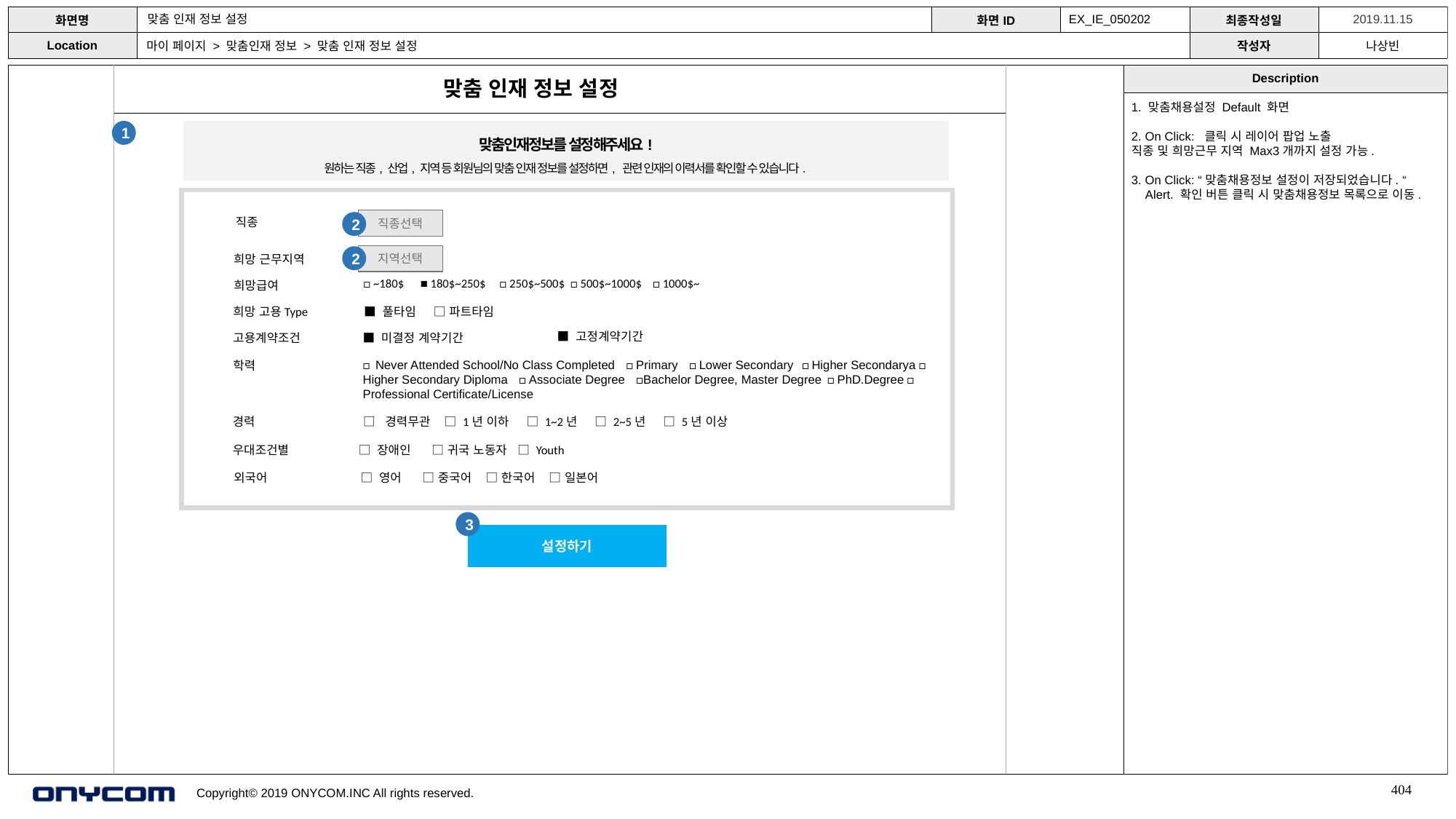

맞춤 인재 정보 설정
EX_IE_050202
마이 페이지 > 맞춤인재 정보 > 맞춤 인재 정보 설정
맞춤 인재 정보 설정
1. 맞춤채용설정 Default 화면

2. On Click:  클릭 시 레이어 팝업 노출
직종 및 희망근무 지역 Max3개까지 설정 가능.

3. On Click: “맞춤채용정보 설정이 저장되었습니다. “ Alert. 확인 버튼 클릭 시 맞춤채용정보 목록으로 이동.
1
맞춤인재정보를 설정해주세요!
원하는 직종, 산업, 지역 등 회원님의 맞춤 인재 정보를 설정하면,  관련 인재의 이력서를 확인할 수 있습니다.

직종
직종선택
2
지역선택
2
희망 근무지역
□ ~180$      ■ 180$~250$     □ 250$~500$  □ 500$~1000$    □ 1000$~
희망급여
희망 고용Type
■ 풀타임     □ 파트타임
■ 고정계약기간
고용계약조건
■ 미결정 계약기간
□  Never Attended School/No Class Completed    □ Primary    □ Lower Secondary   □ Higher Secondarya □ Higher Secondary Diploma    □ Associate Degree    □Bachelor Degree, Master Degree  □ PhD.Degree □ Professional Certificate/License
학력
경력
 □  경력무관    □ 1년 이하     □ 1~2년     □ 2~5년     □ 5년 이상
우대조건별
□ 장애인      □ 귀국 노동자   □ Youth
외국어
□ 영어      □ 중국어    □ 한국어    □ 일본어
3
설정하기
404